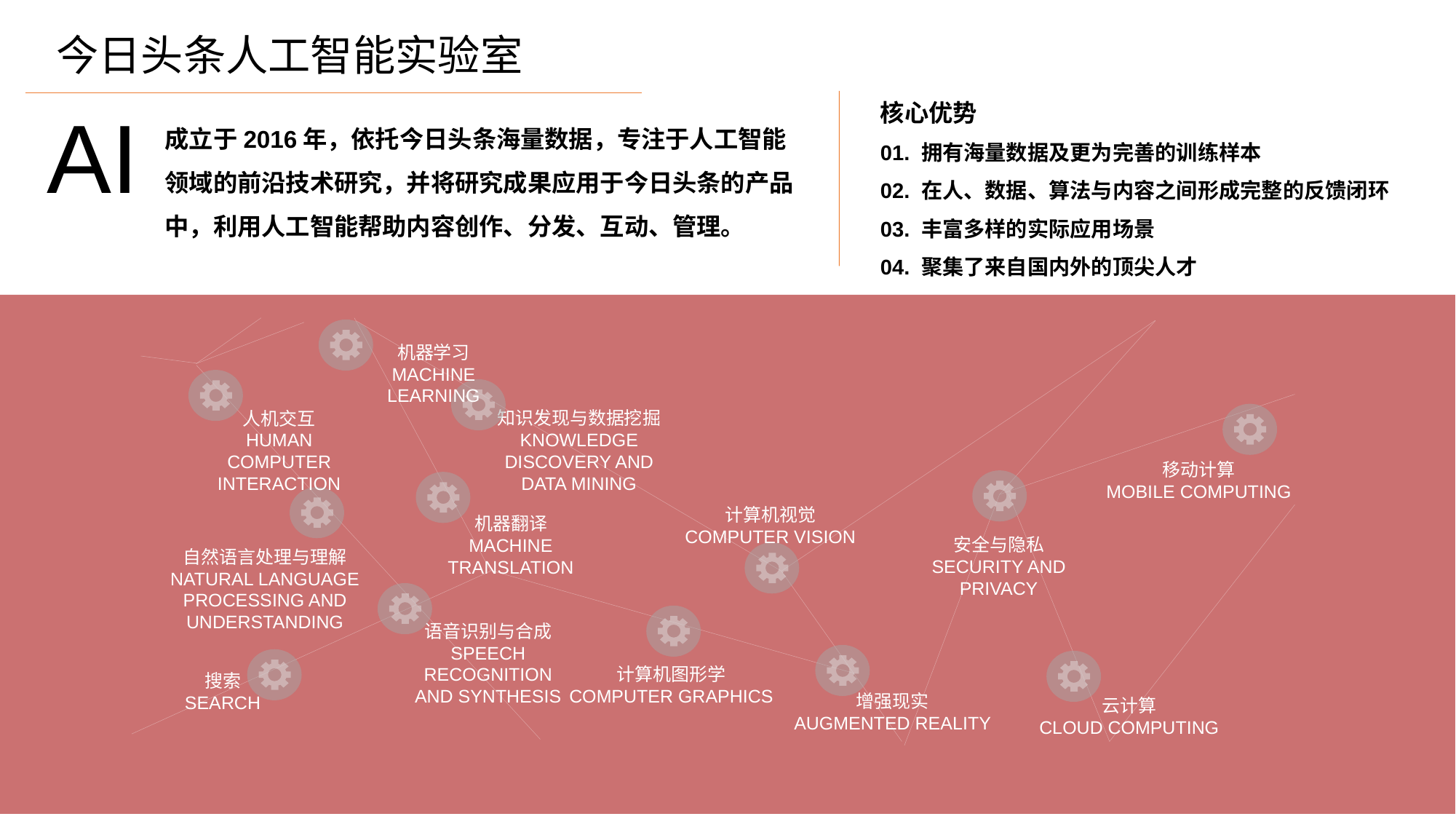

今日头条人工智能实验室
核心优势
01. 拥有海量数据及更为完善的训练样本
02. 在人、数据、算法与内容之间形成完整的反馈闭环
03. 丰富多样的实际应用场景
04. 聚集了来自国内外的顶尖人才
AI
成立于2016年，依托今日头条海量数据，专注于人工智能领域的前沿技术研究，并将研究成果应用于今日头条的产品中，利用人工智能帮助内容创作、分发、互动、管理。

机器学习
MACHINE LEARNING

知识发现与数据挖掘
KNOWLEDGE DISCOVERY AND DATA MINING
人机交互
HUMAN COMPUTER INTERACTION

移动计算
MOBILE COMPUTING

计算机视觉
COMPUTER VISION
机器翻译
MACHINE TRANSLATION
安全与隐私
SECURITY AND PRIVACY
自然语言处理与理解
NATURAL LANGUAGE PROCESSING AND UNDERSTANDING

语音识别与合成
SPEECH RECOGNITION AND SYNTHESIS

计算机图形学
COMPUTER GRAPHICS
搜索
SEARCH
增强现实
AUGMENTED REALITY
云计算
CLOUD COMPUTING